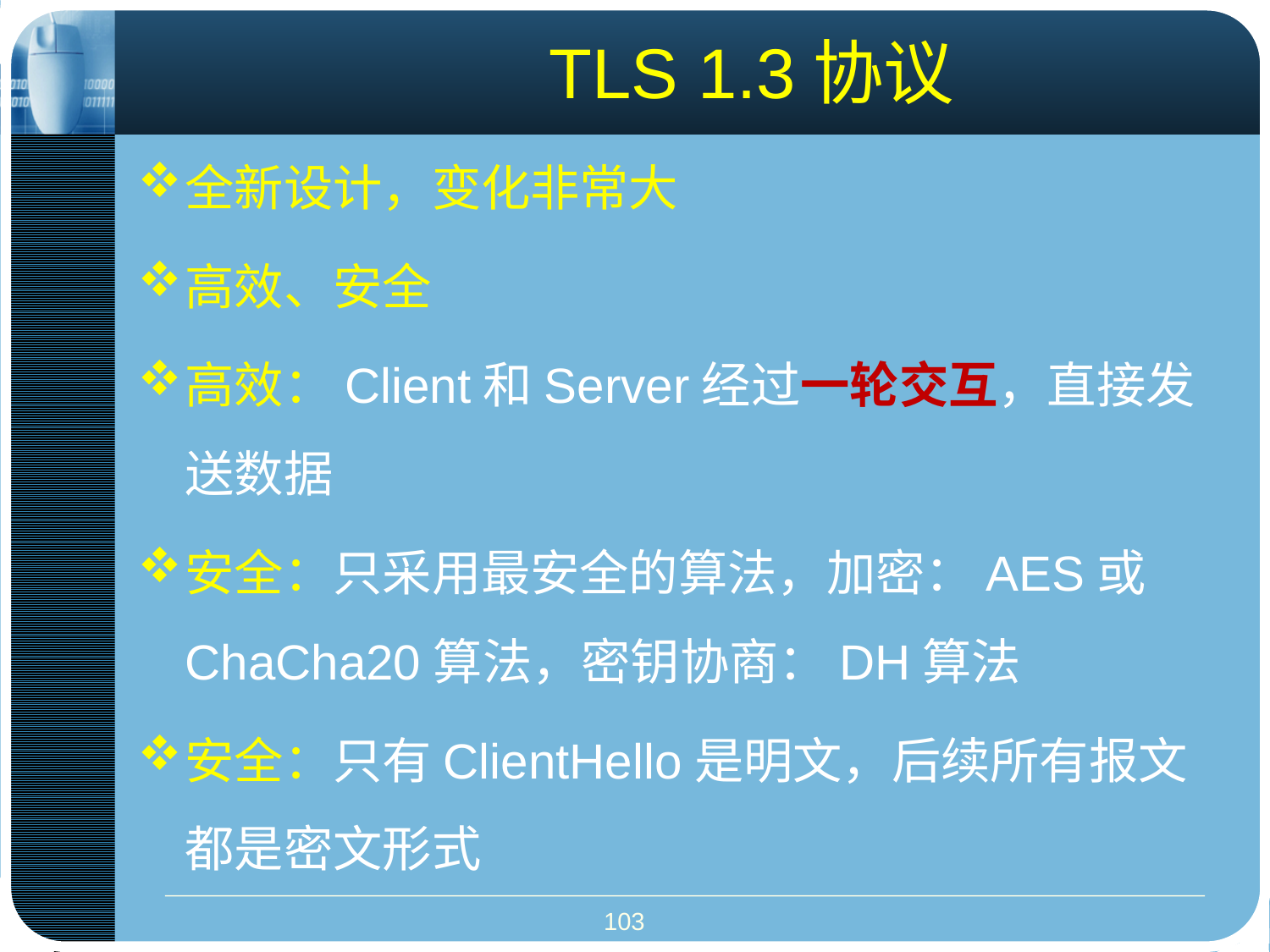

TLS 1.3协议
全新设计，变化非常大
高效、安全
高效：Client和Server经过一轮交互，直接发送数据
安全：只采用最安全的算法，加密：AES或ChaCha20算法，密钥协商：DH算法
安全：只有ClientHello是明文，后续所有报文都是密文形式
103